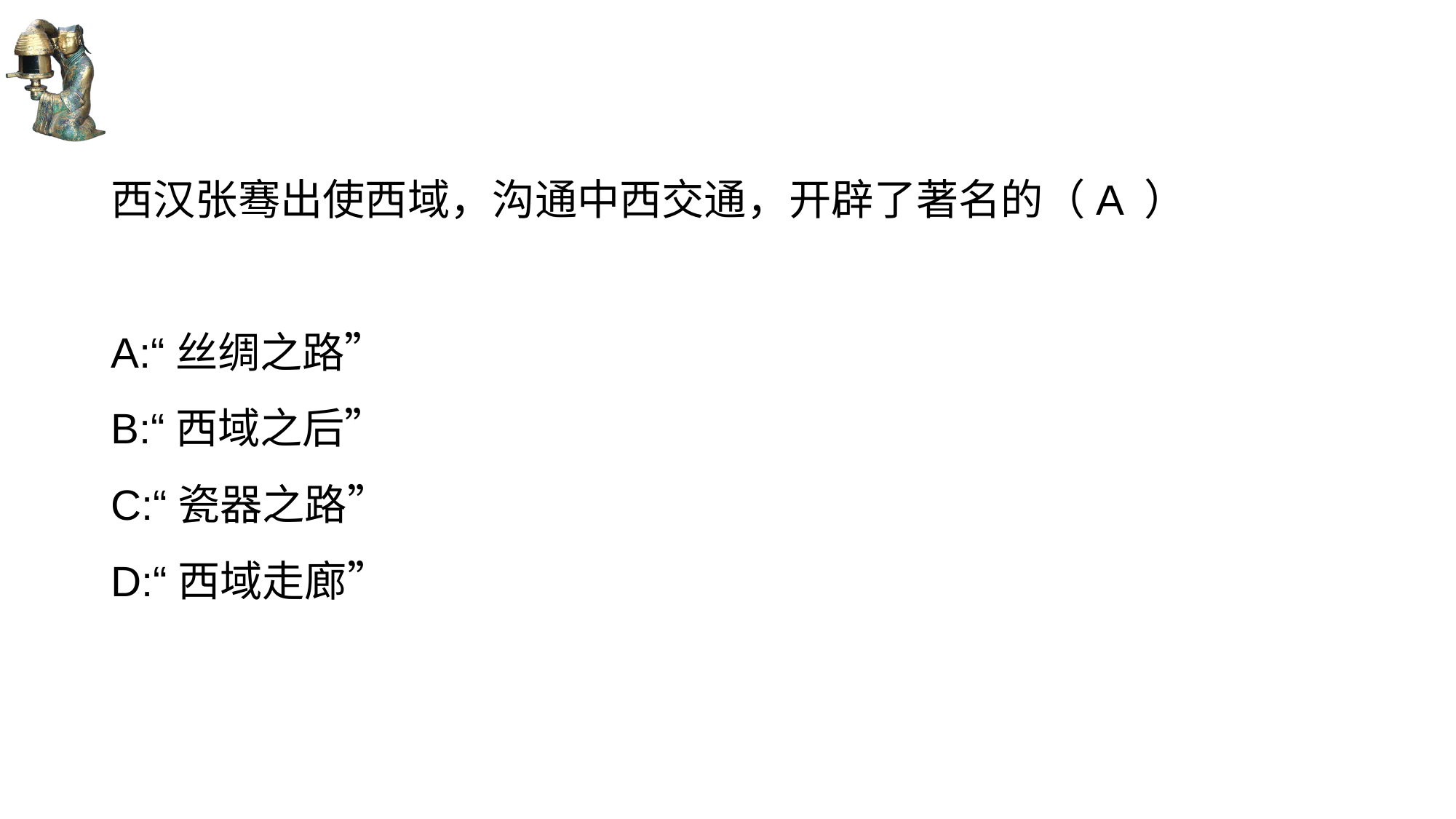

#
西汉张骞出使西域，沟通中西交通，开辟了著名的（A ）

A:“丝绸之路”
B:“西域之后”
C:“瓷器之路”
D:“西域走廊”

11